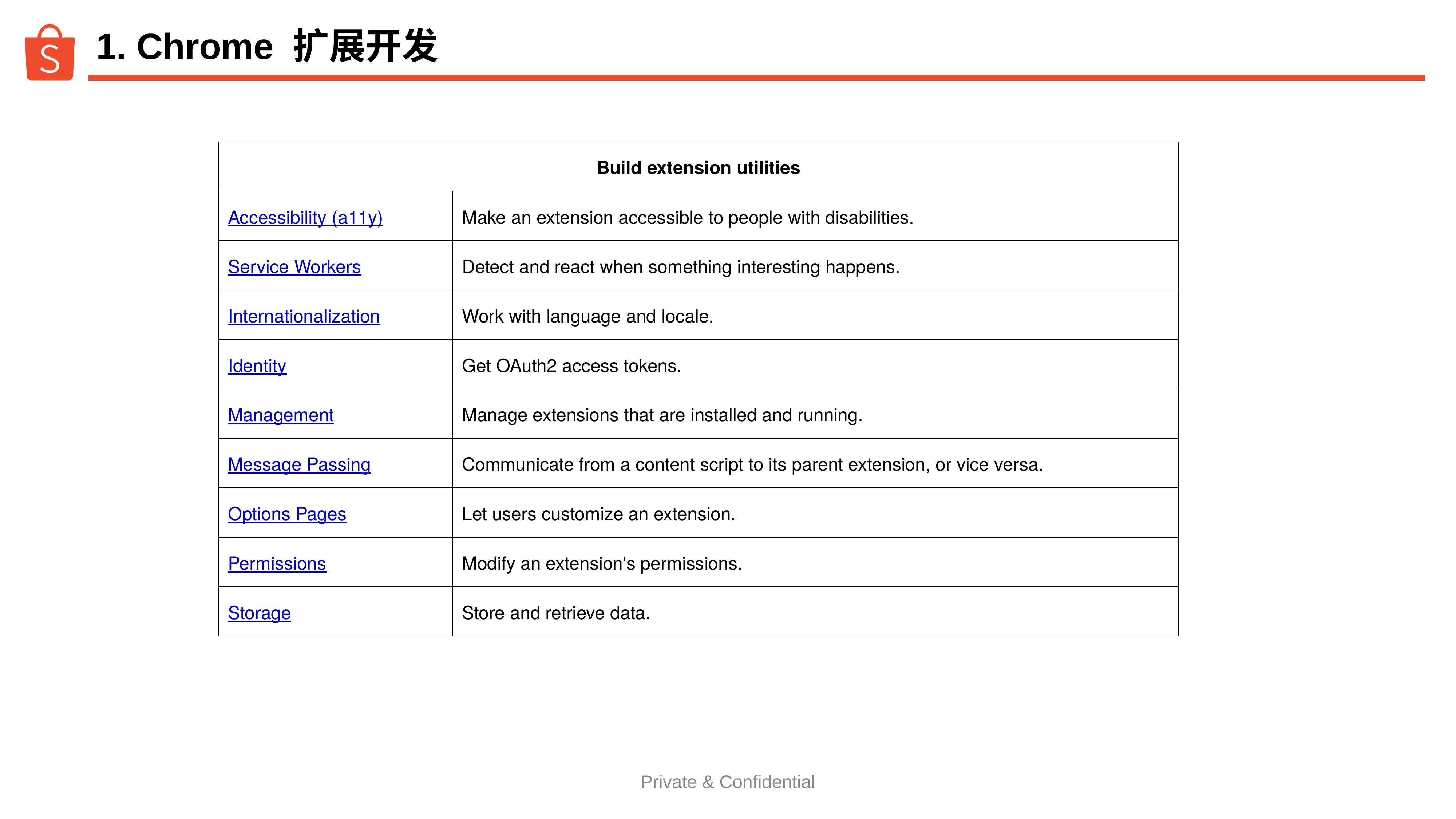

# 1. Chrome 扩展开发
| Build extension utilities |  |
| --- | --- |
| Accessibility (a11y) | Make an extension accessible to people with disabilities. |
| Service Workers | Detect and react when something interesting happens. |
| Internationalization | Work with language and locale. |
| Identity | Get OAuth2 access tokens. |
| Management | Manage extensions that are installed and running. |
| Message Passing | Communicate from a content script to its parent extension, or vice versa. |
| Options Pages | Let users customize an extension. |
| Permissions | Modify an extension's permissions. |
| Storage | Store and retrieve data. |
Private & Confidential
17